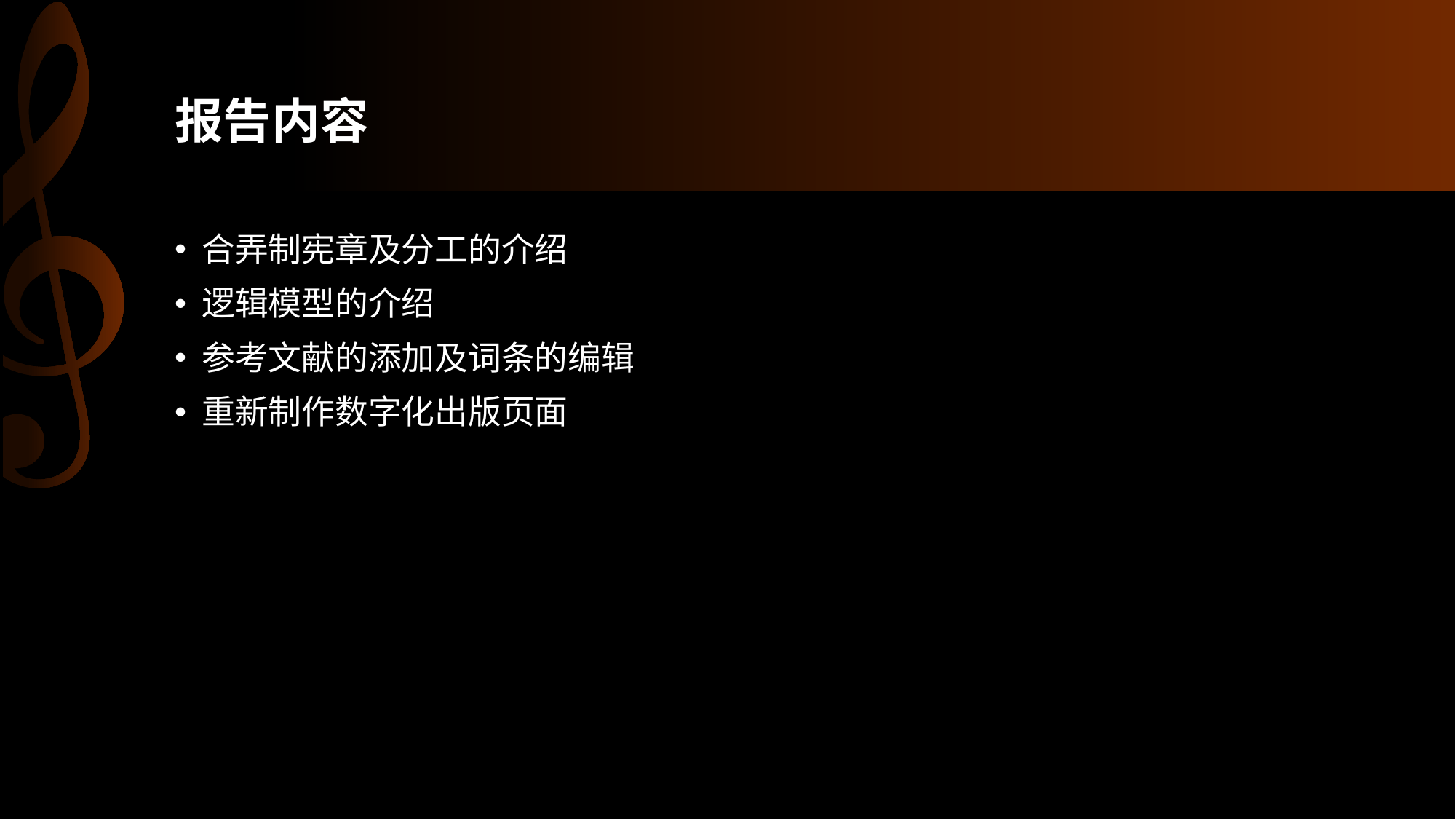

# 报告内容
合弄制宪章及分工的介绍
逻辑模型的介绍
参考文献的添加及词条的编辑
重新制作数字化出版页面